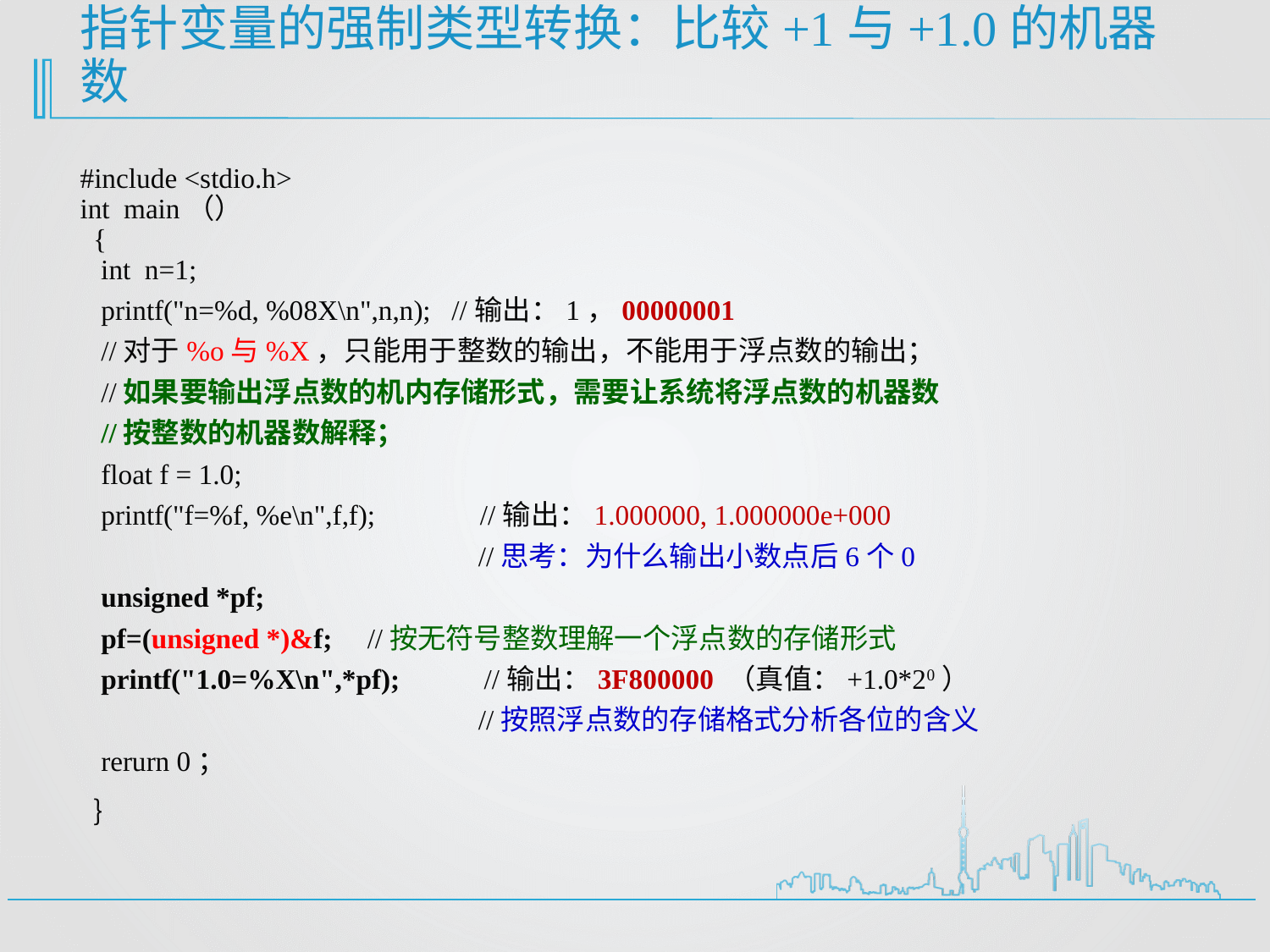

# 指针变量的强制类型转换：比较+1与+1.0的机器数
#include <stdio.h>
int  main（）
 {
   int  n=1;
   printf("n=%d, %08X\n",n,n);   //输出：1，00000001
   //对于%o与%X，只能用于整数的输出，不能用于浮点数的输出；
   //如果要输出浮点数的机内存储形式，需要让系统将浮点数的机器数
   //按整数的机器数解释；
   float f = 1.0;
   printf("f=%f, %e\n",f,f);               //输出：1.000000, 1.000000e+000
                                                         //思考：为什么输出小数点后6个0
   unsigned *pf;
   pf=(unsigned *)&f;     //按无符号整数理解一个浮点数的存储形式
   printf("1.0=%X\n",*pf);            //输出：3F800000 （真值：+1.0*20）
                                                         //按照浮点数的存储格式分析各位的含义
   rerurn 0；
 ｝